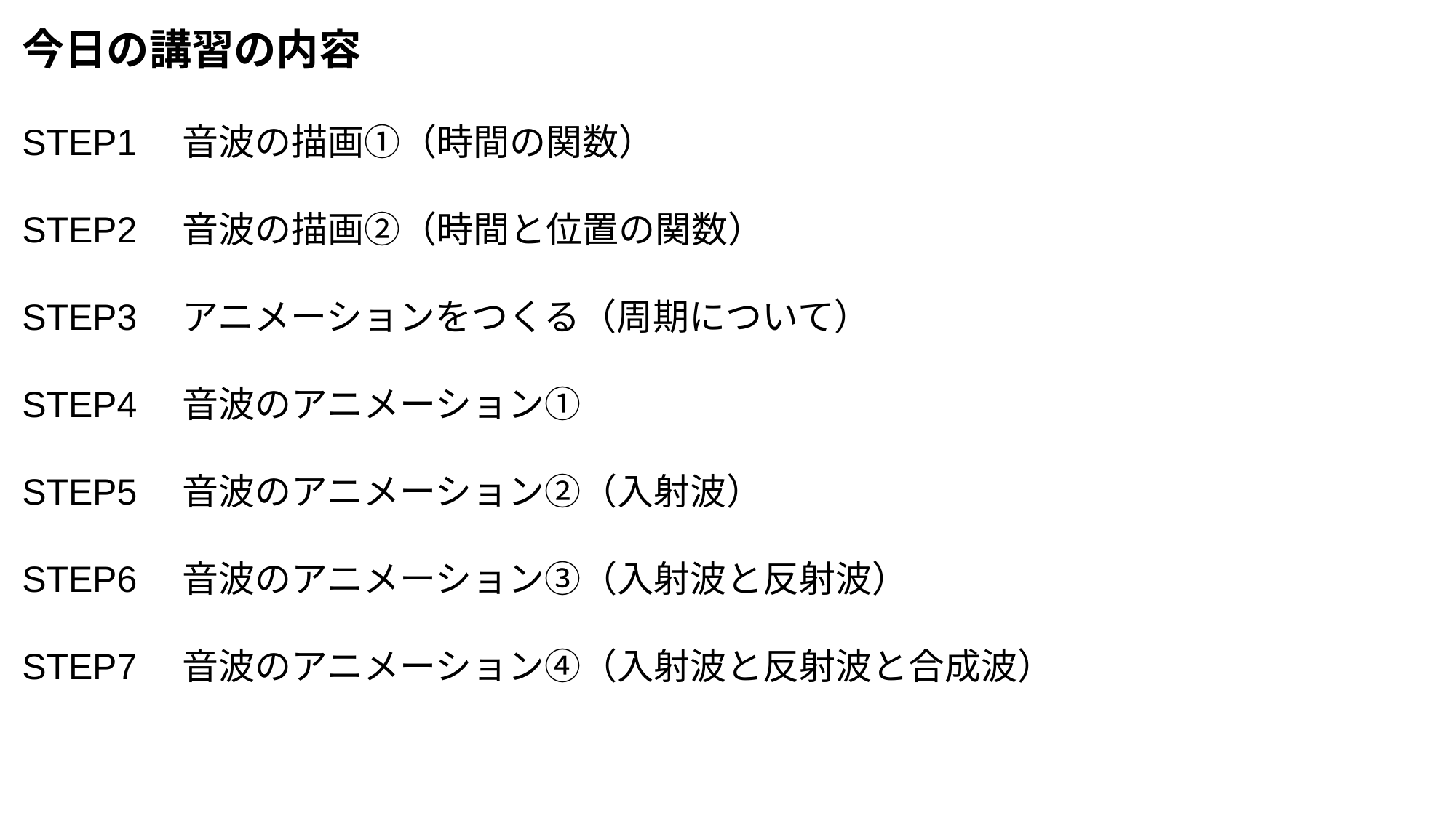

今日の講習の内容
STEP1　音波の描画①（時間の関数）

STEP2　音波の描画②（時間と位置の関数）

STEP3　アニメーションをつくる（周期について）

STEP4　音波のアニメーション①

STEP5　音波のアニメーション②（入射波）

STEP6　音波のアニメーション③（入射波と反射波）

STEP7　音波のアニメーション④（入射波と反射波と合成波）